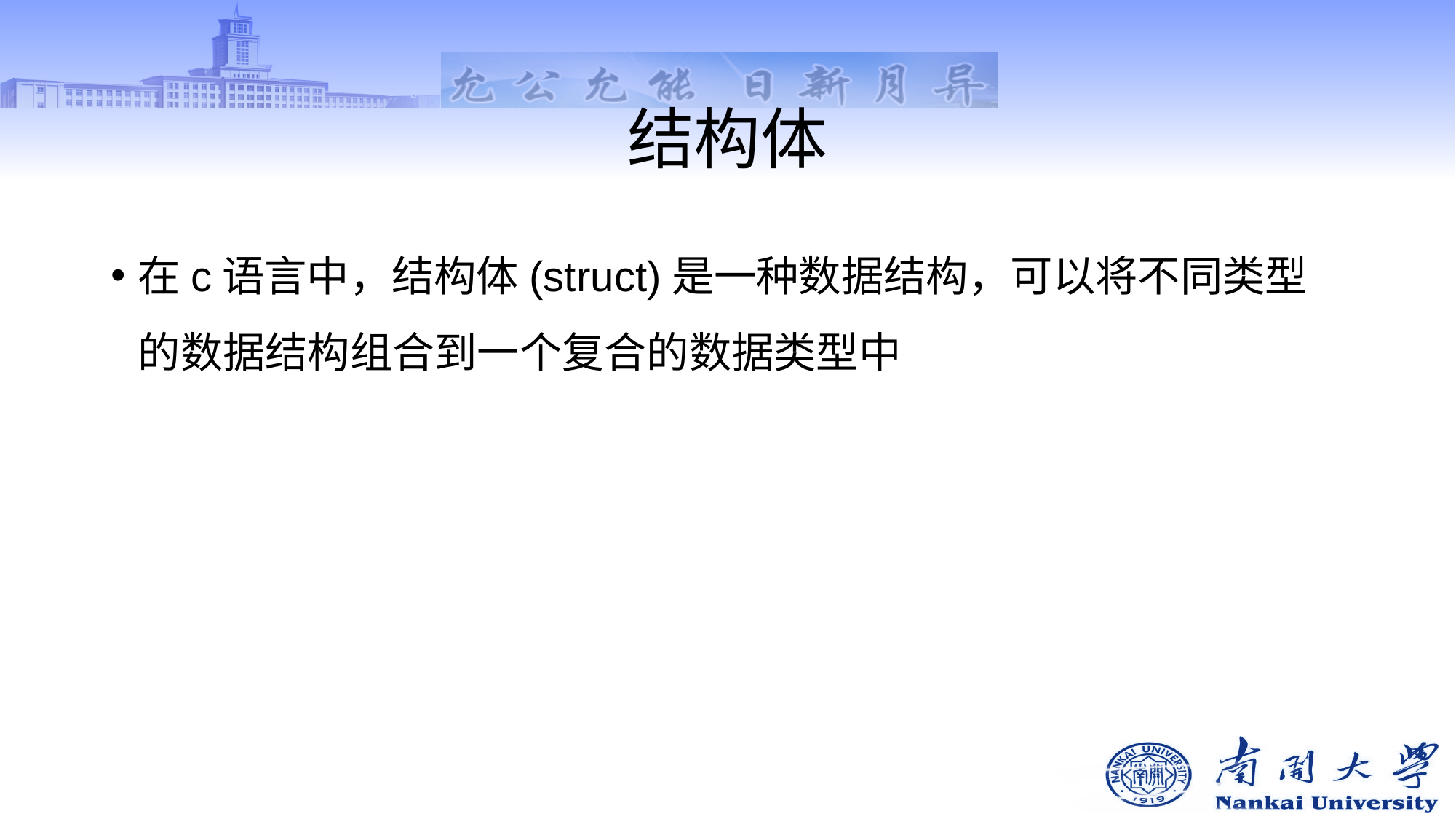

# 结构体
在c语言中，结构体(struct)是一种数据结构，可以将不同类型的数据结构组合到一个复合的数据类型中